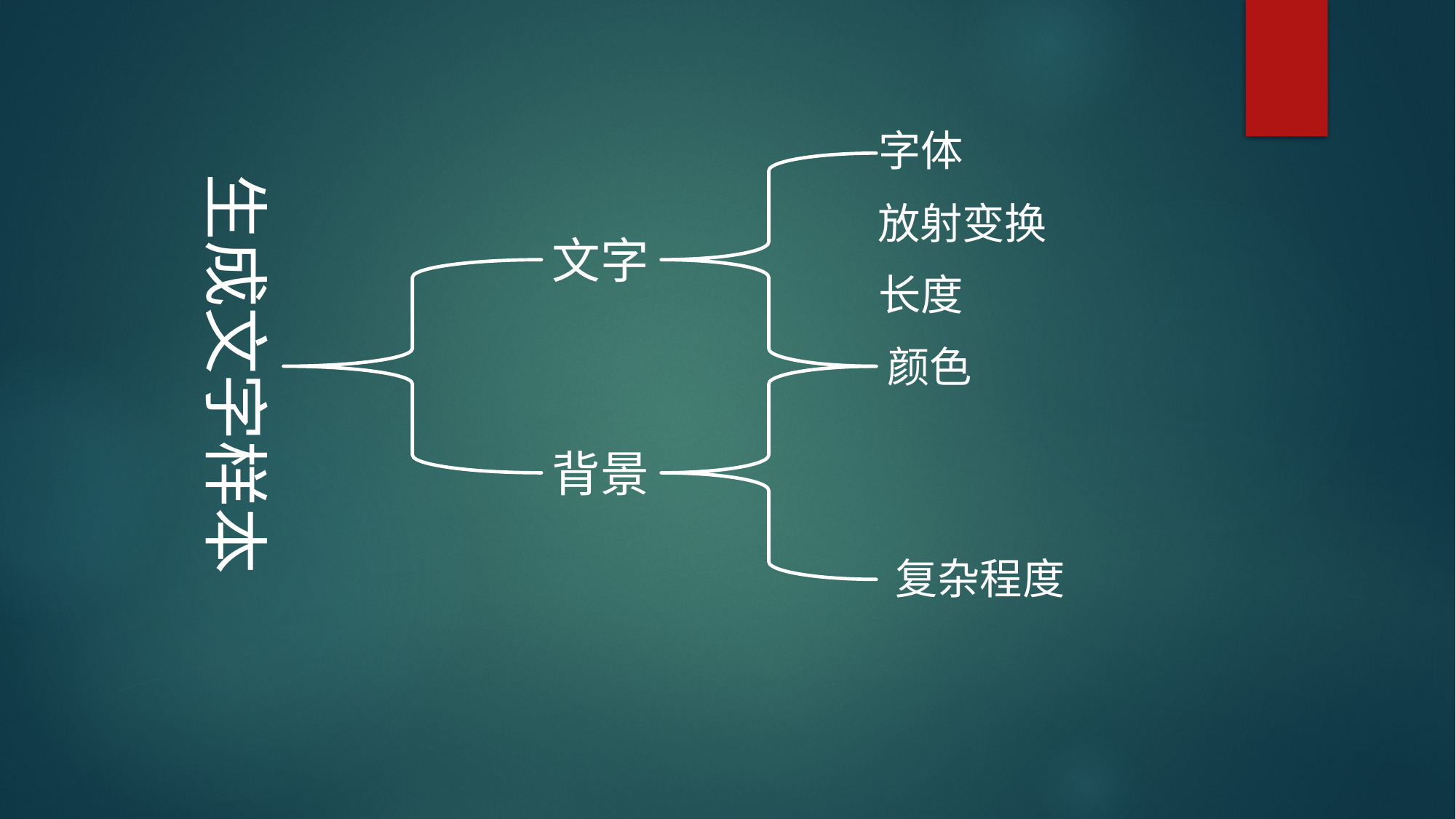

字体

生成文字样本
放射变换
文字

长度
颜色

背景
复杂程度